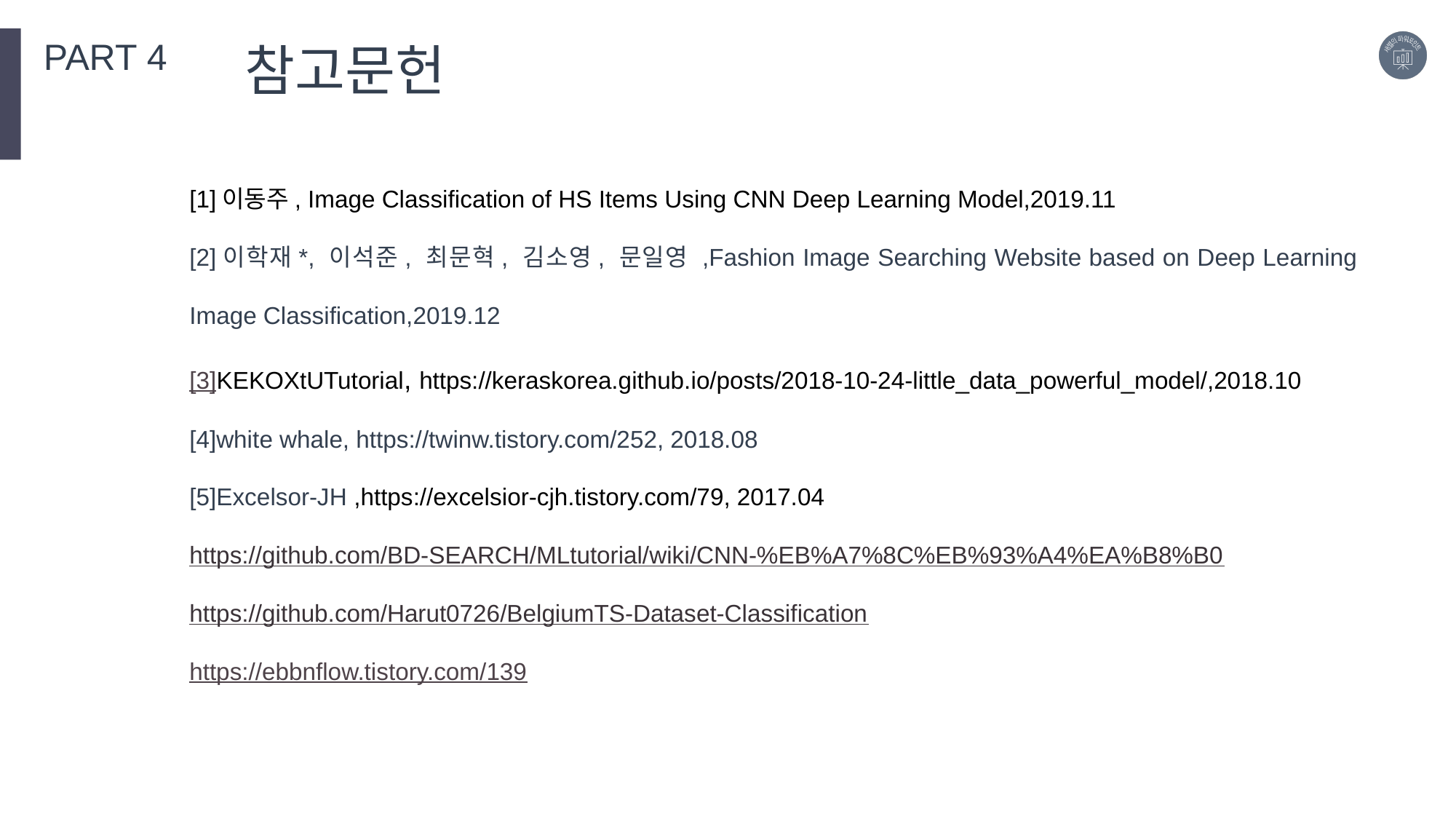

PART 4
참고문헌
[1]이동주, Image Classification of HS Items Using CNN Deep Learning Model,2019.11
[2]이학재*, 이석준, 최문혁, 김소영, 문일영 ,Fashion Image Searching Website based on Deep Learning Image Classification,2019.12
[3]KEKOXtUTutorial, https://keraskorea.github.io/posts/2018-10-24-little_data_powerful_model/,2018.10
[4]white whale, https://twinw.tistory.com/252, 2018.08
[5]Excelsor-JH ,https://excelsior-cjh.tistory.com/79, 2017.04
https://github.com/BD-SEARCH/MLtutorial/wiki/CNN-%EB%A7%8C%EB%93%A4%EA%B8%B0
https://github.com/Harut0726/BelgiumTS-Dataset-Classification
https://ebbnflow.tistory.com/139